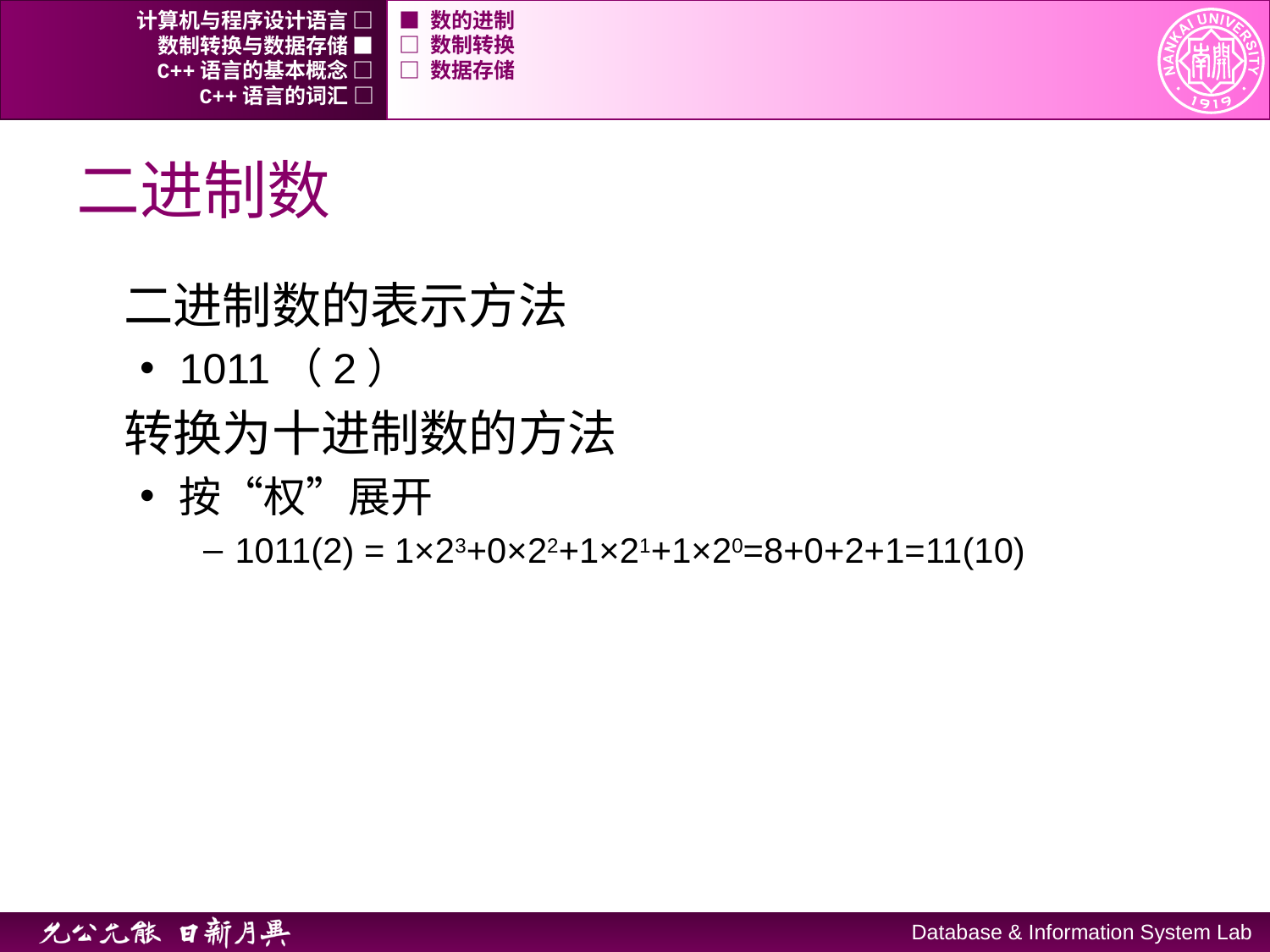

计算机与程序设计语言 □
■ 数的进制
数制转换与数据存储 ■
□ 数制转换
C++语言的基本概念 □
□ 数据存储
C++语言的词汇 □
# 二进制数
二进制数的表示方法
1011（2）
转换为十进制数的方法
按“权”展开
1011(2) = 1×23+0×22+1×21+1×20=8+0+2+1=11(10)